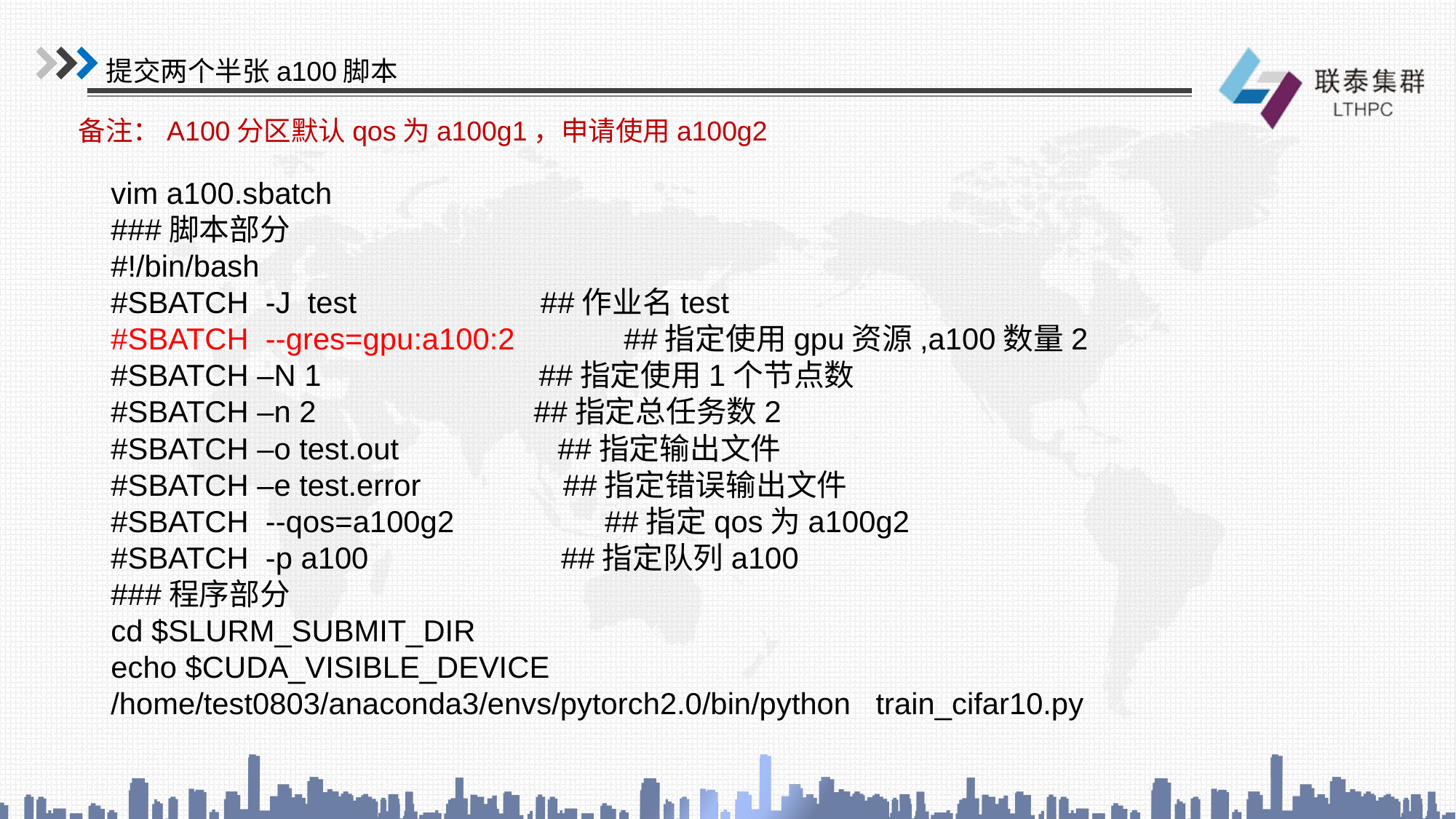

提交两个半张a100脚本
备注：A100分区默认qos为a100g1，申请使用a100g2
vim a100.sbatch
###脚本部分
#!/bin/bash
#SBATCH  -J  test                      ##作业名test
#SBATCH  --gres=gpu:a100:2             ##指定使用gpu资源,a100数量2
#SBATCH –N 1                          ##指定使用1个节点数
#SBATCH –n 2                          ##指定总任务数2
#SBATCH –o test.out                   ##指定输出文件
#SBATCH –e test.error                 ##指定错误输出文件
#SBATCH  --qos=a100g2                  ##指定qos为a100g2
#SBATCH  -p a100                       ##指定队列a100
###程序部分
cd $SLURM_SUBMIT_DIR
echo $CUDA_VISIBLE_DEVICE
/home/test0803/anaconda3/envs/pytorch2.0/bin/python   train_cifar10.py